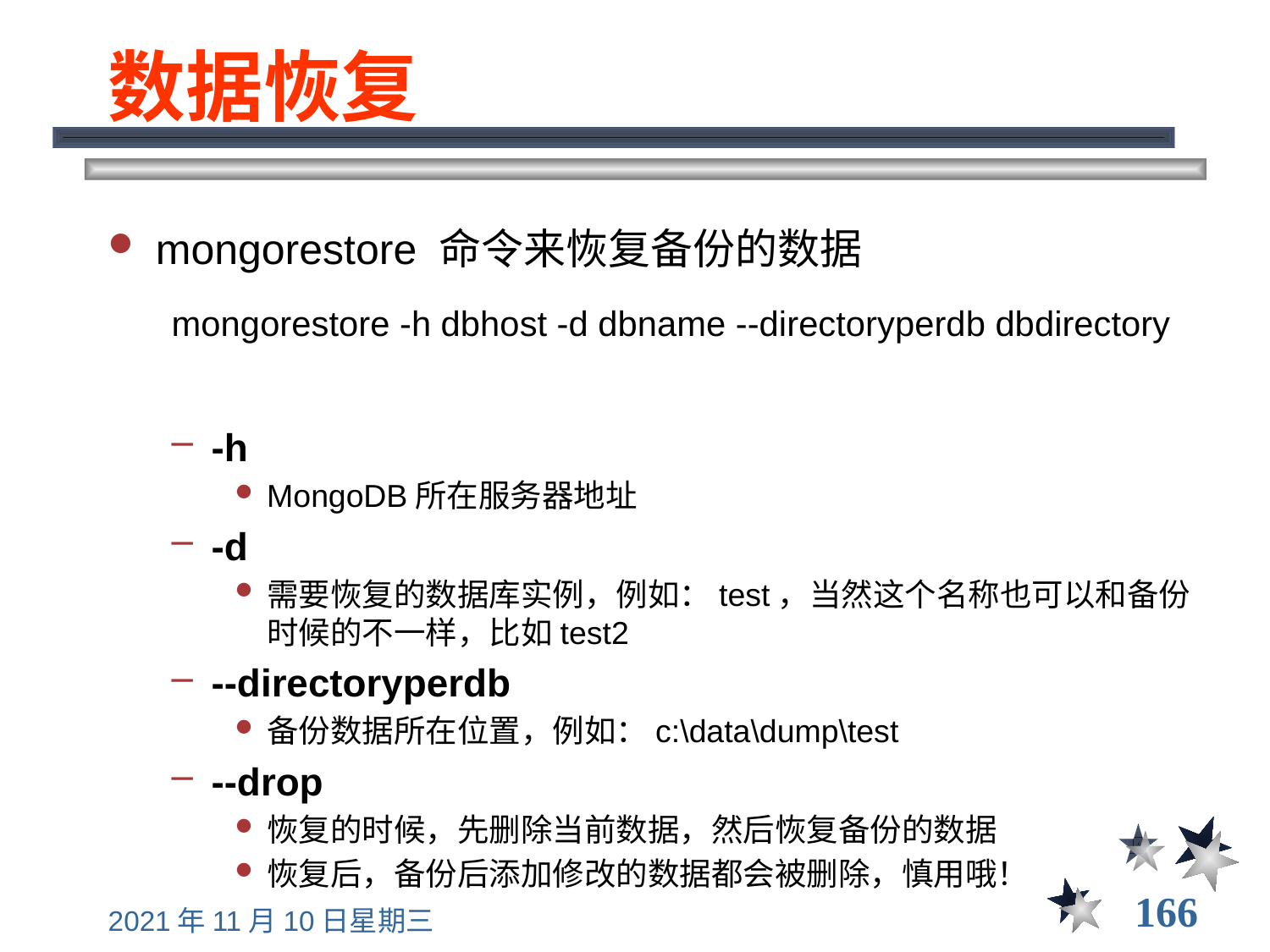

# 数据恢复
mongorestore 命令来恢复备份的数据
mongorestore -h dbhost -d dbname --directoryperdb dbdirectory

-h
MongoDB所在服务器地址
-d
需要恢复的数据库实例，例如：test，当然这个名称也可以和备份时候的不一样，比如test2
--directoryperdb
备份数据所在位置，例如：c:\data\dump\test
--drop
恢复的时候，先删除当前数据，然后恢复备份的数据
恢复后，备份后添加修改的数据都会被删除，慎用哦！

166
2021年11月10日星期三
大数据管理----前言